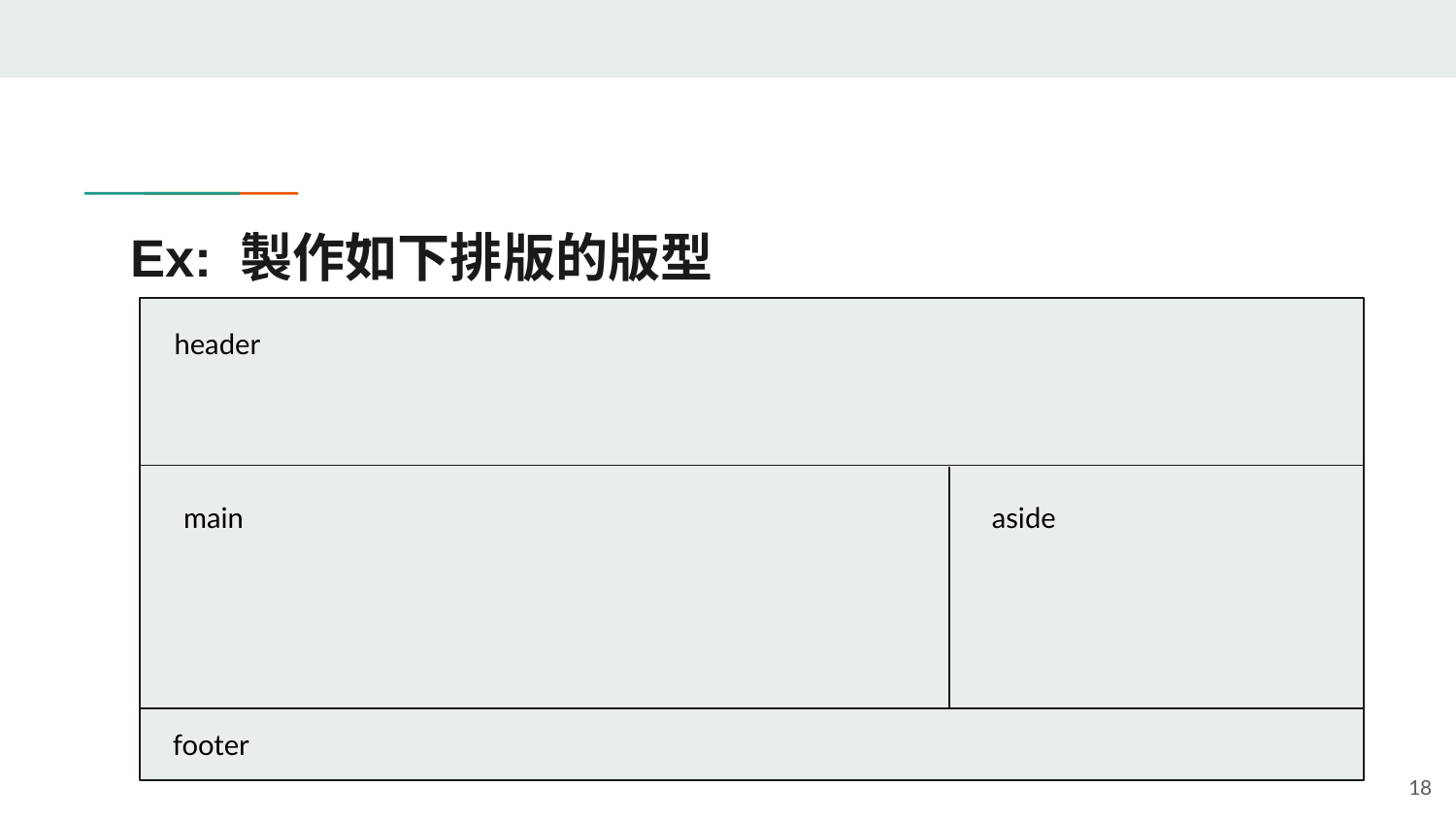

# Ex: 製作如下排版的版型

header
main
aside
footer
18